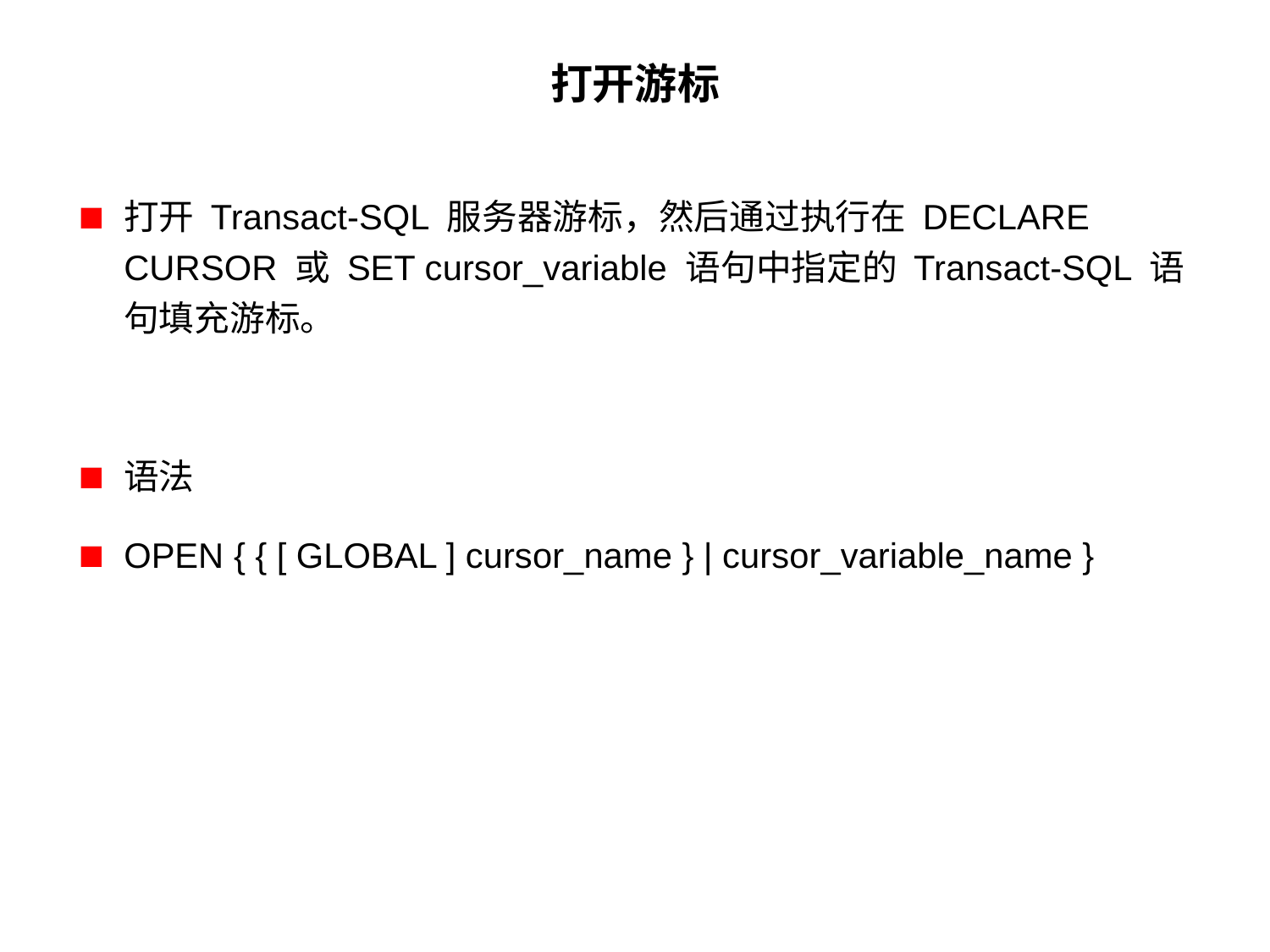

# 打开游标
打开 Transact-SQL 服务器游标，然后通过执行在 DECLARE CURSOR 或 SET cursor_variable 语句中指定的 Transact-SQL 语句填充游标。

语法
OPEN { { [ GLOBAL ] cursor_name } | cursor_variable_name }